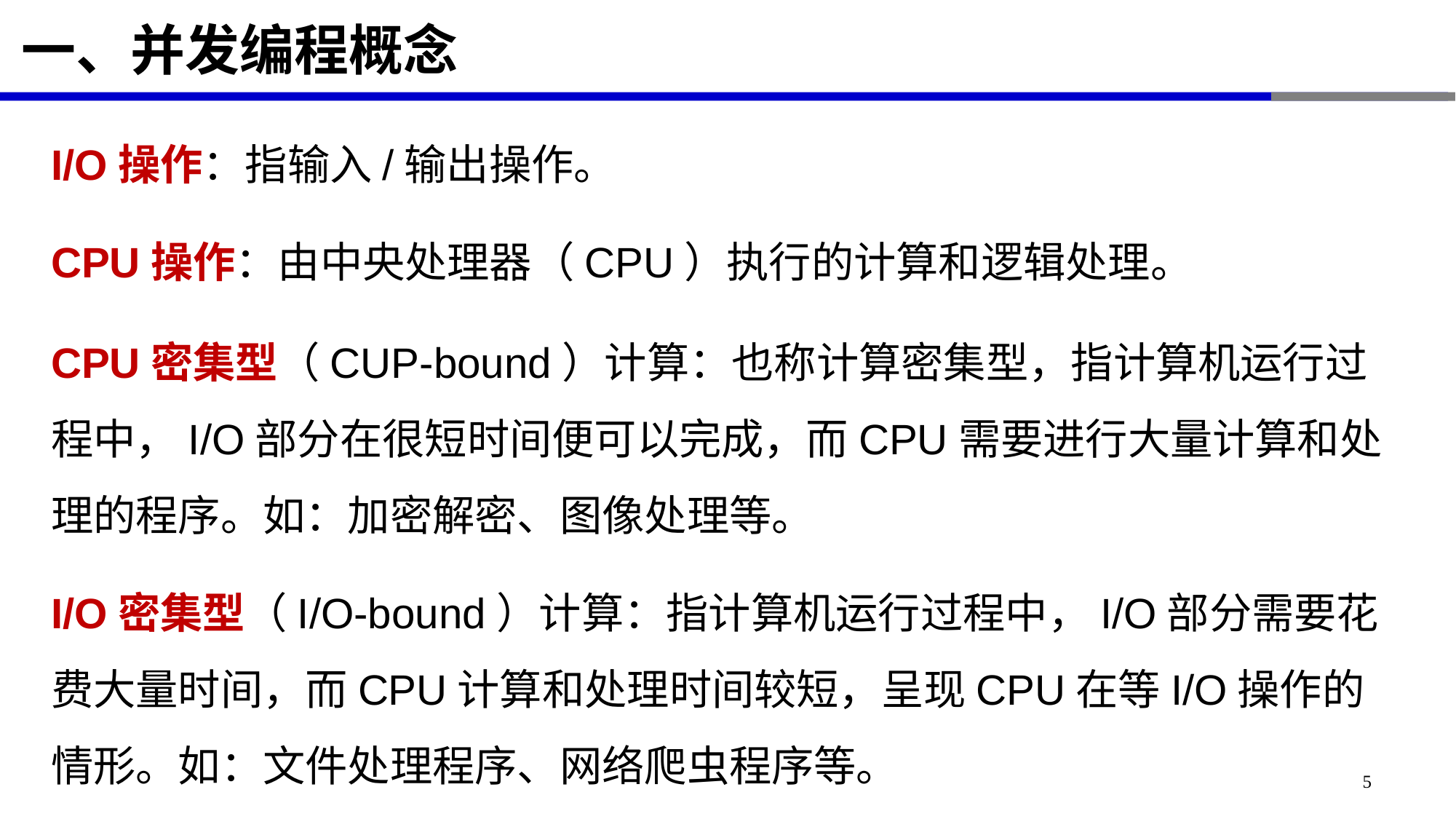

# 一、并发编程概念
I/O操作：指输入/输出操作。
CPU操作：由中央处理器（CPU）执行的计算和逻辑处理。
CPU密集型（CUP-bound）计算：也称计算密集型，指计算机运行过程中，I/O部分在很短时间便可以完成，而CPU需要进行大量计算和处理的程序。如：加密解密、图像处理等。
I/O密集型（I/O-bound）计算：指计算机运行过程中，I/O部分需要花费大量时间，而CPU计算和处理时间较短，呈现CPU在等I/O操作的情形。如：文件处理程序、网络爬虫程序等。
5